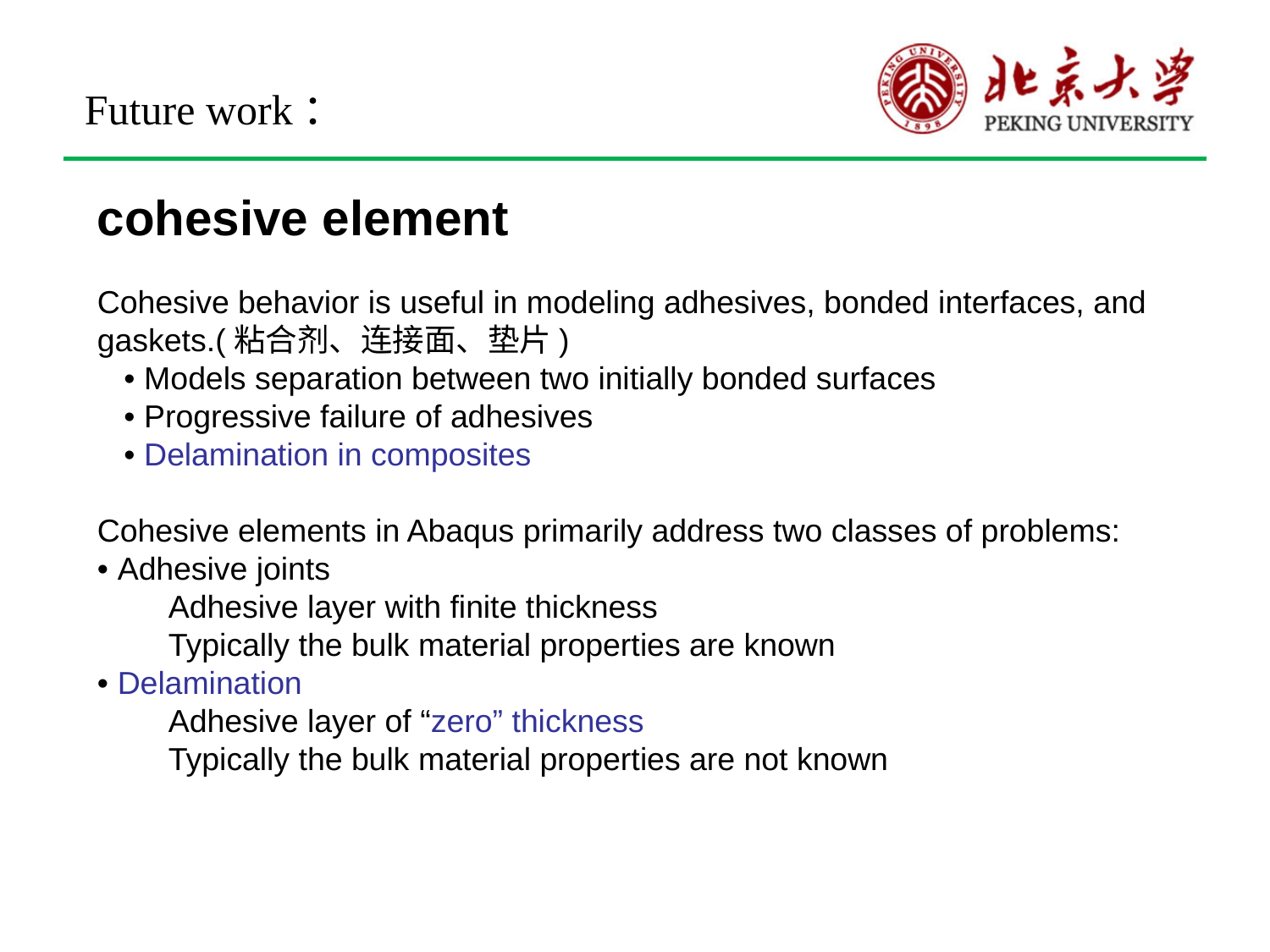

Future work：
cohesive element
Cohesive behavior is useful in modeling adhesives, bonded interfaces, and gaskets.(粘合剂、连接面、垫片)
   • Models separation between two initially bonded surfaces
   • Progressive failure of adhesives
   • Delamination in composites

Cohesive elements in Abaqus primarily address two classes of problems:
• Adhesive joints
        Adhesive layer with finite thickness
        Typically the bulk material properties are known
• Delamination
        Adhesive layer of “zero” thickness
        Typically the bulk material properties are not known